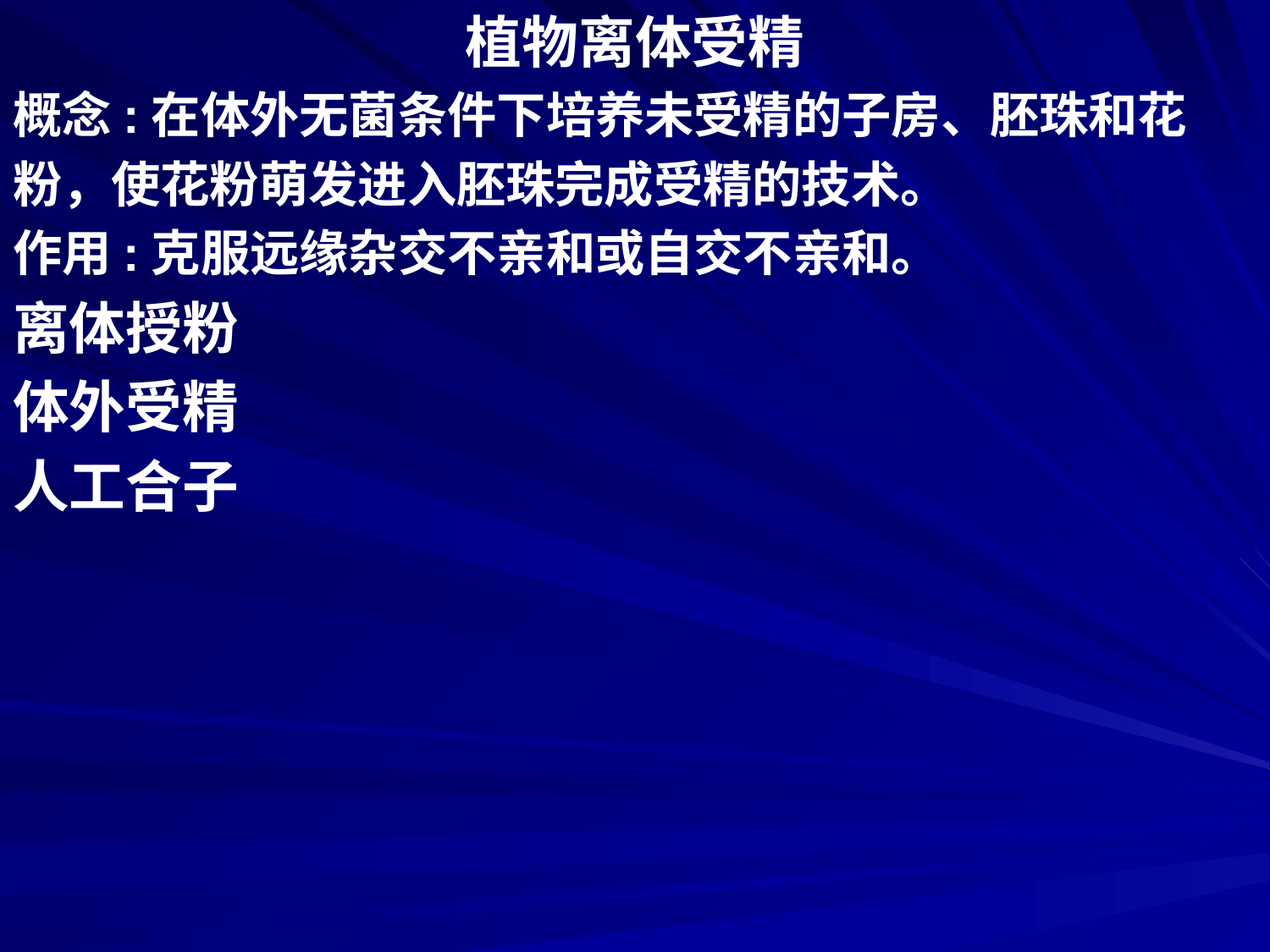

植物离体受精
概念:在体外无菌条件下培养未受精的子房、胚珠和花
粉，使花粉萌发进入胚珠完成受精的技术。
作用:克服远缘杂交不亲和或自交不亲和。
离体授粉
体外受精
人工合子